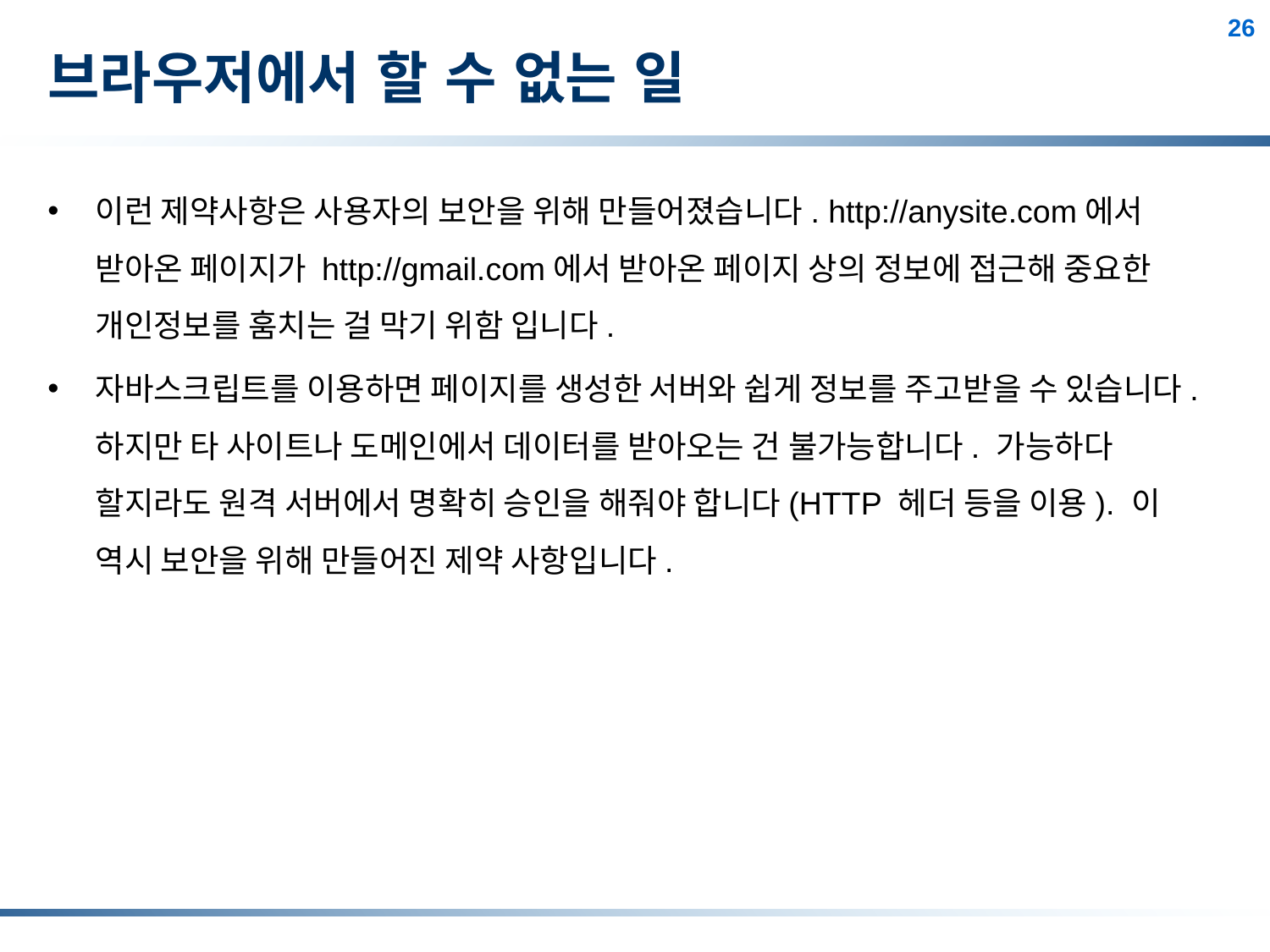

# 브라우저에서 할 수 없는 일
이런 제약사항은 사용자의 보안을 위해 만들어졌습니다. http://anysite.com에서 받아온 페이지가 http://gmail.com에서 받아온 페이지 상의 정보에 접근해 중요한 개인정보를 훔치는 걸 막기 위함 입니다.
자바스크립트를 이용하면 페이지를 생성한 서버와 쉽게 정보를 주고받을 수 있습니다. 하지만 타 사이트나 도메인에서 데이터를 받아오는 건 불가능합니다. 가능하다 할지라도 원격 서버에서 명확히 승인을 해줘야 합니다(HTTP 헤더 등을 이용). 이 역시 보안을 위해 만들어진 제약 사항입니다.